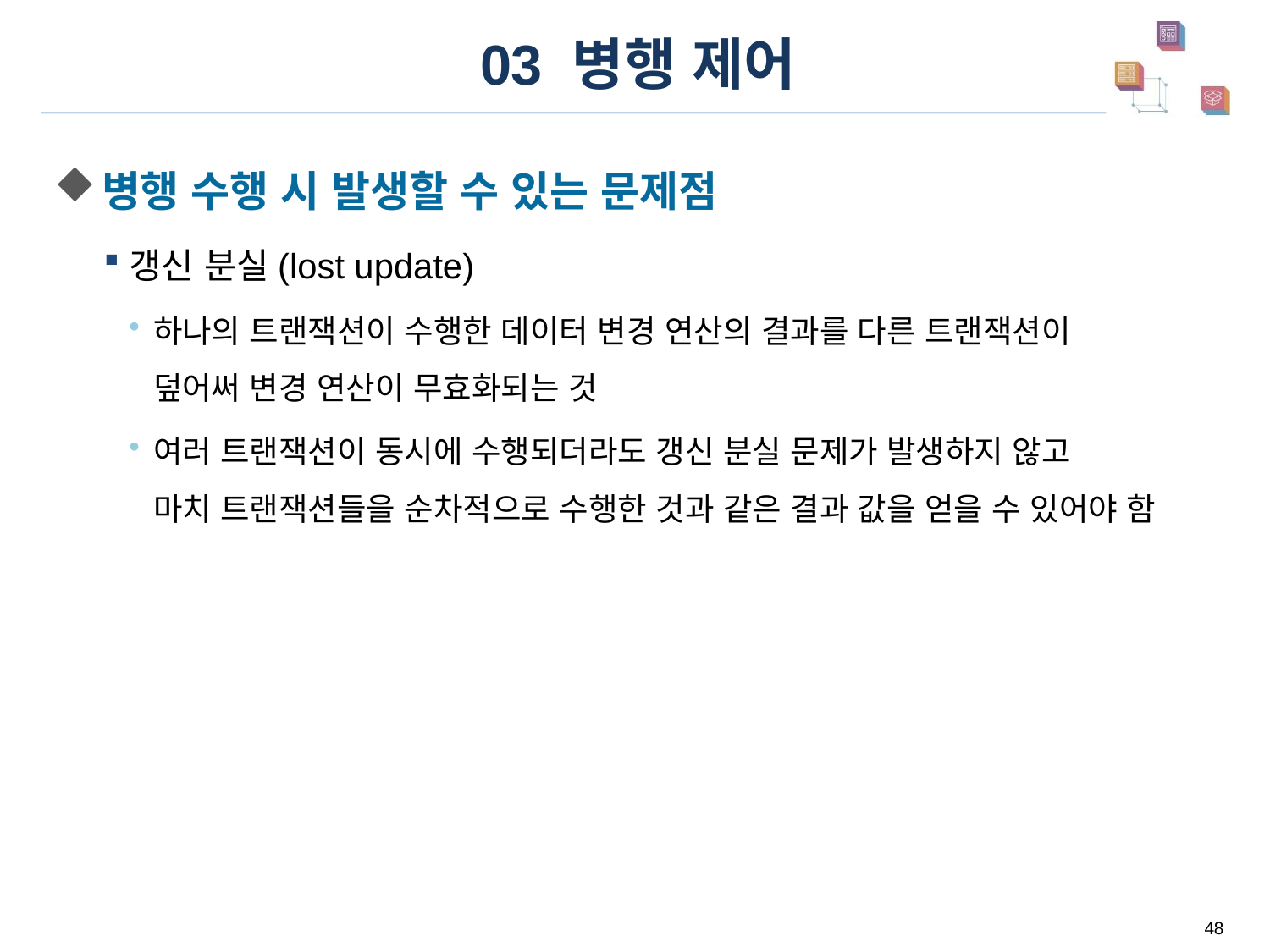

# 03 병행 제어
병행 수행 시 발생할 수 있는 문제점
갱신 분실(lost update)
하나의 트랜잭션이 수행한 데이터 변경 연산의 결과를 다른 트랜잭션이
덮어써 변경 연산이 무효화되는 것
여러 트랜잭션이 동시에 수행되더라도 갱신 분실 문제가 발생하지 않고
마치 트랜잭션들을 순차적으로 수행한 것과 같은 결과 값을 얻을 수 있어야 함